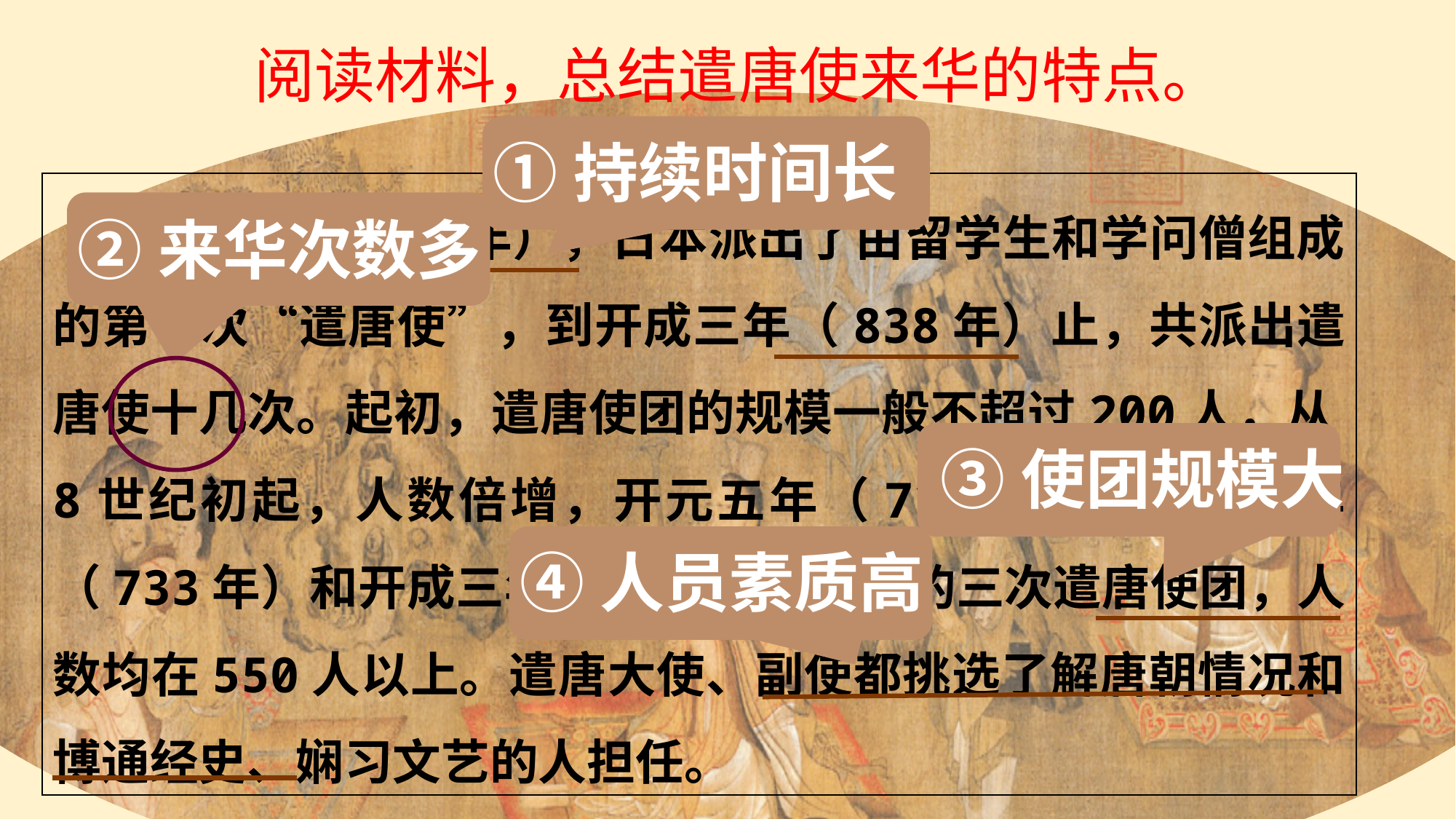

阅读材料，总结遣唐使来华的特点。

①持续时间长
贞观五年（631年），日本派出了由留学生和学问僧组成的第一次“遣唐使”，到开成三年（838年）止，共派出遣唐使十几次。起初，遣唐使团的规模一般不超过200人，从8世纪初起，人数倍增，开元五年（717年）、二十一年（733年）和开成三年（838年）派出的三次遣唐使团，人数均在550人以上。遣唐大使、副使都挑选了解唐朝情况和博通经史、娴习文艺的人担任。

②来华次数多

③使团规模大

④人员素质高